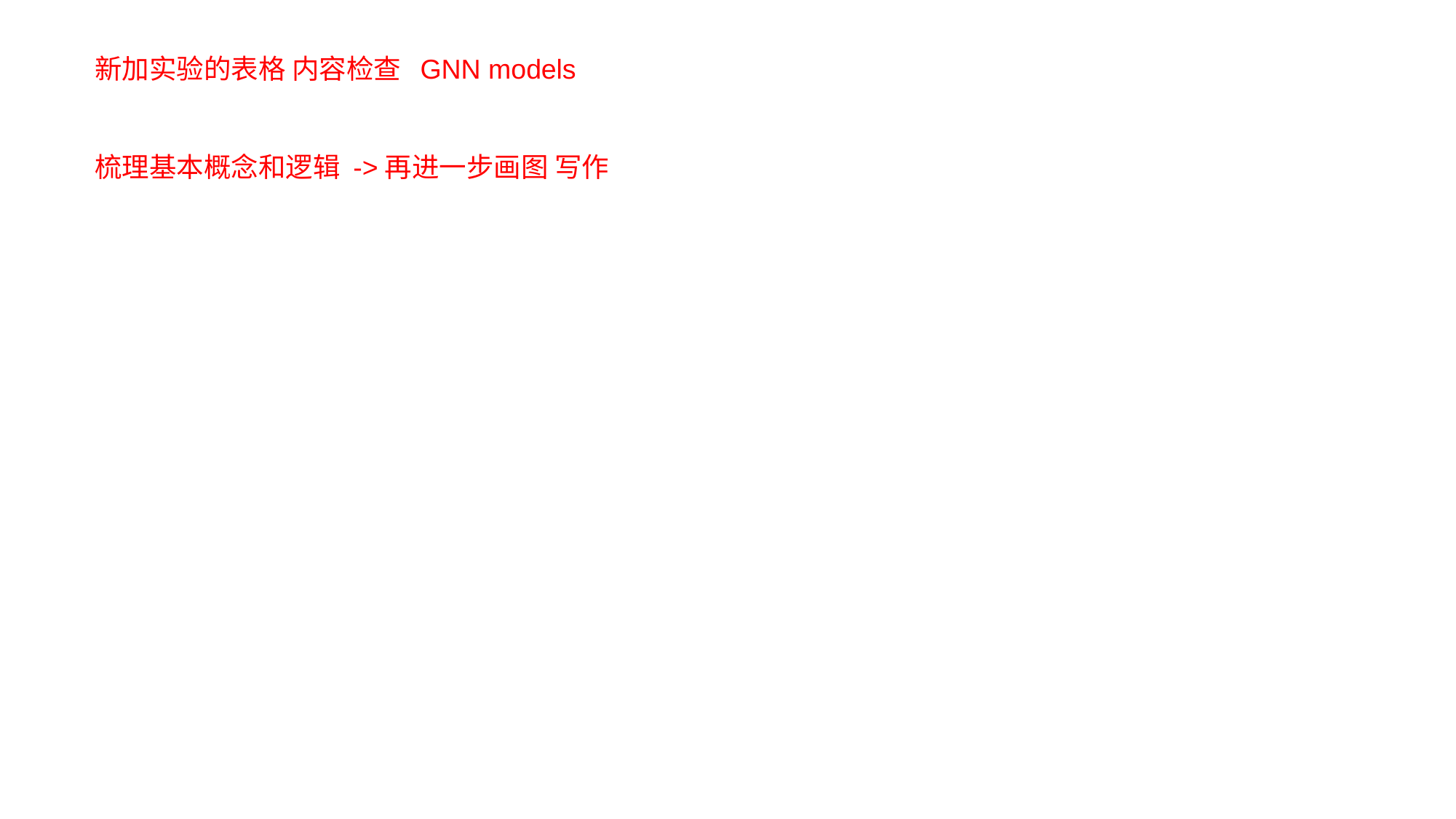

新加实验的表格 内容检查  GNN models

梳理基本概念和逻辑 ->再进一步画图 写作